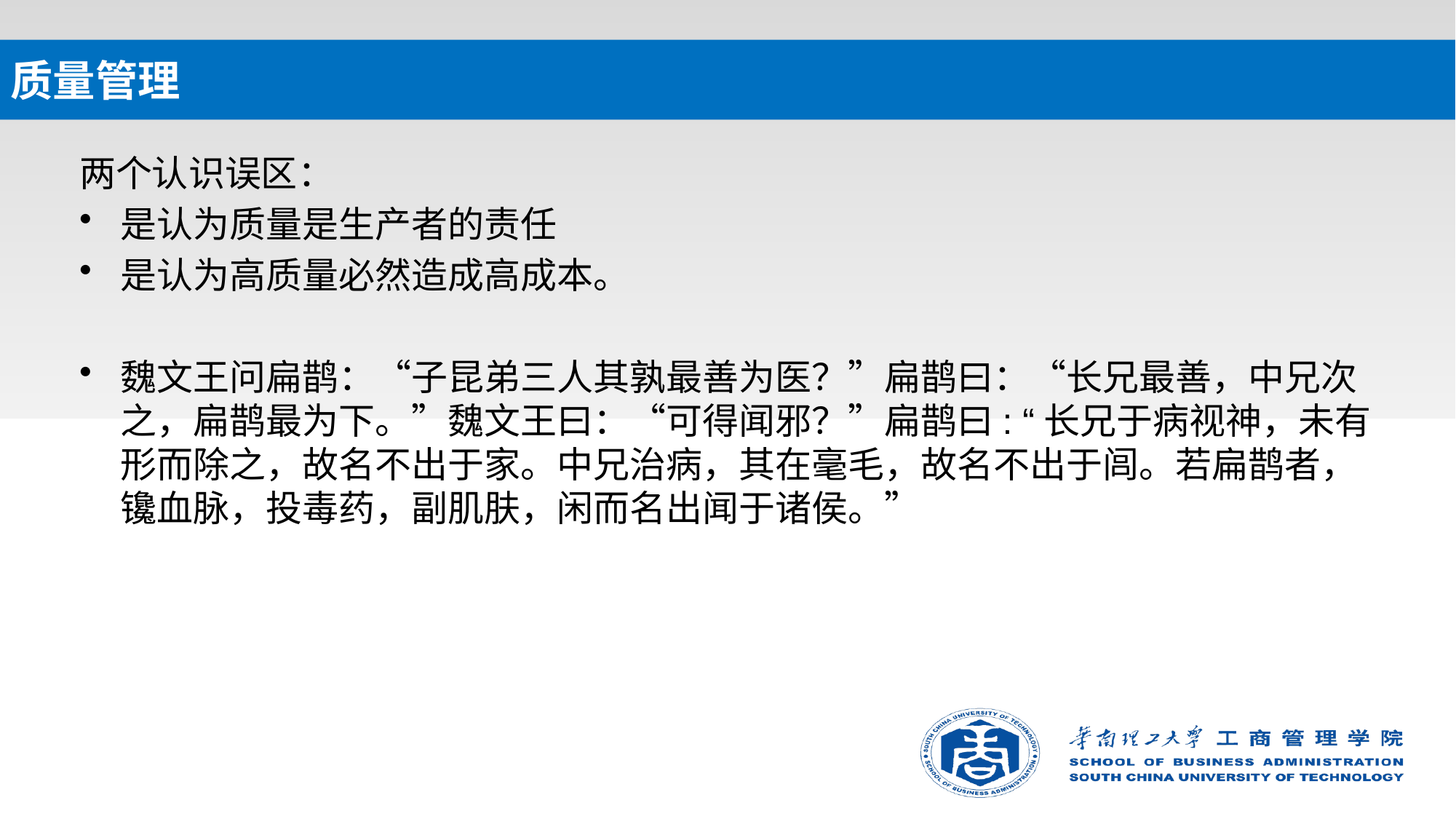

# 质量管理
两个认识误区：
是认为质量是生产者的责任
是认为高质量必然造成高成本。

魏文王问扁鹊：“子昆弟三人其孰最善为医？”扁鹊曰：“长兄最善，中兄次之，扁鹊最为下。”魏文王曰：“可得闻邪？”扁鹊曰: “长兄于病视神，未有形而除之，故名不出于家。中兄治病，其在毫毛，故名不出于闾。若扁鹊者，镵血脉，投毒药，副肌肤，闲而名出闻于诸侯。”